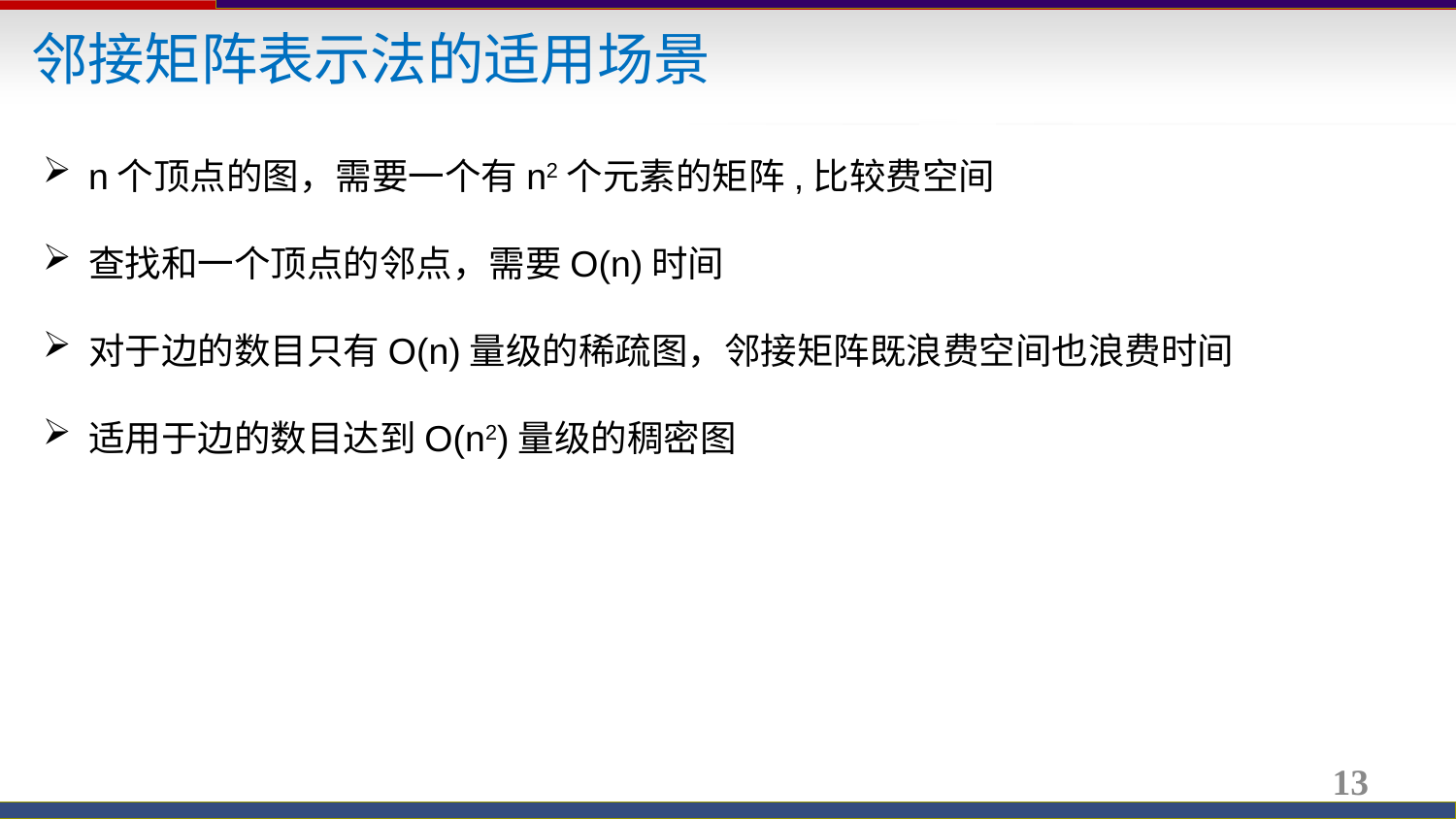

邻接矩阵表示法的适用场景
n个顶点的图，需要一个有n2个元素的矩阵,比较费空间

查找和一个顶点的邻点，需要O(n)时间

对于边的数目只有O(n)量级的稀疏图，邻接矩阵既浪费空间也浪费时间

适用于边的数目达到O(n2)量级的稠密图